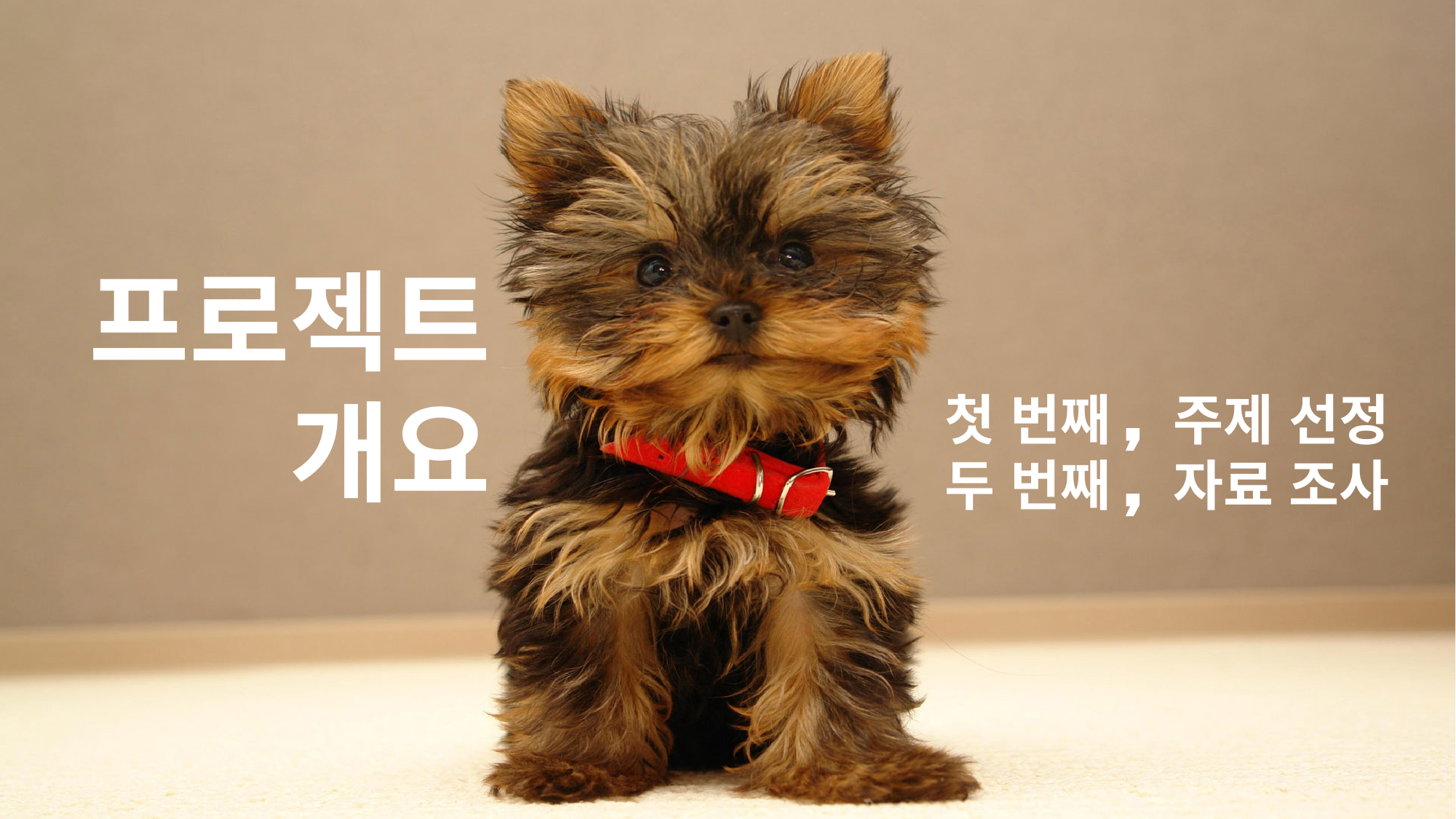

프로젝트
개요
첫 번째, 주제 선정
두 번째, 자료 조사